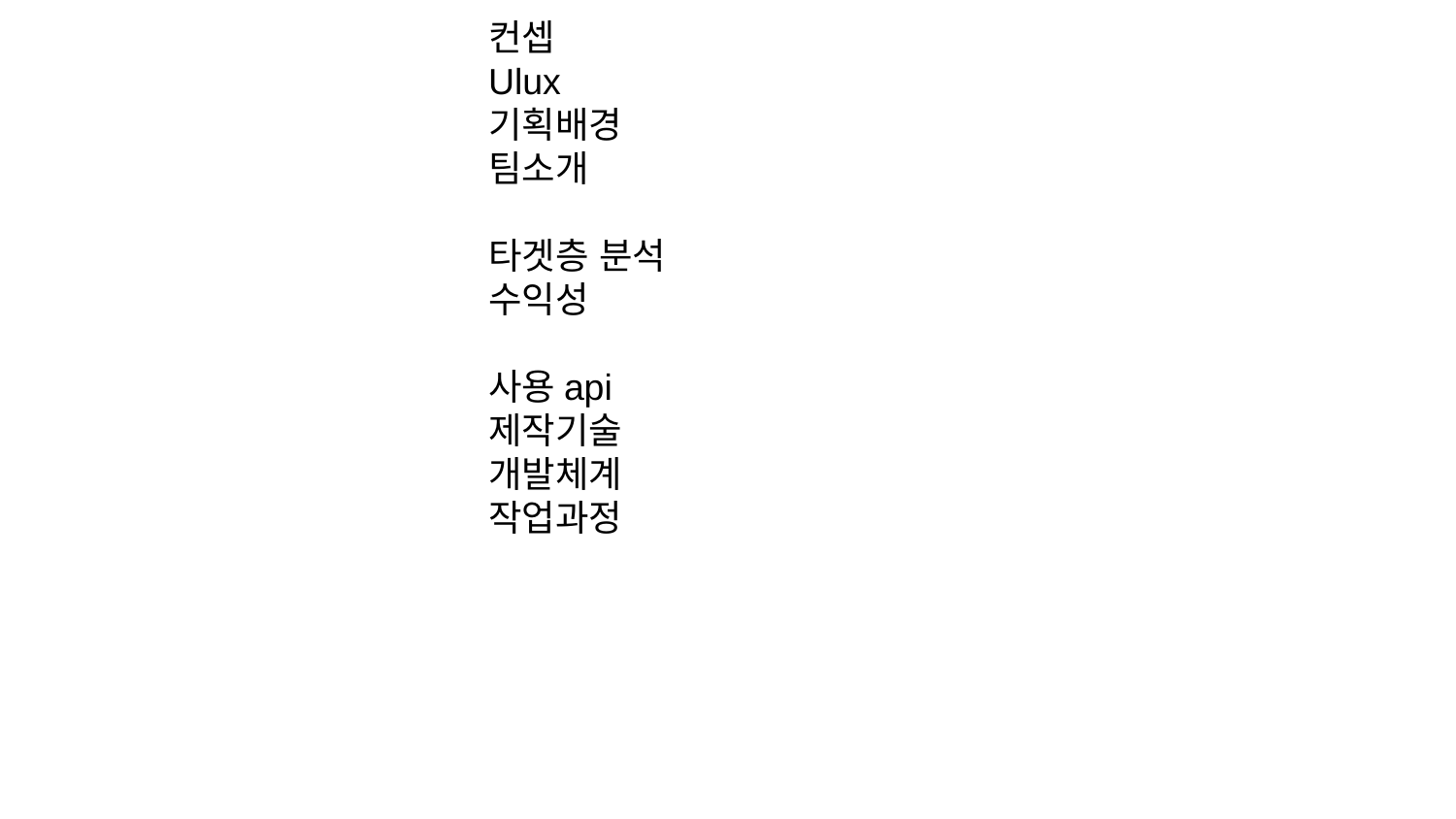

컨셉
Ulux
기획배경
팀소개

타겟층 분석
수익성

사용api
제작기술
개발체계
작업과정